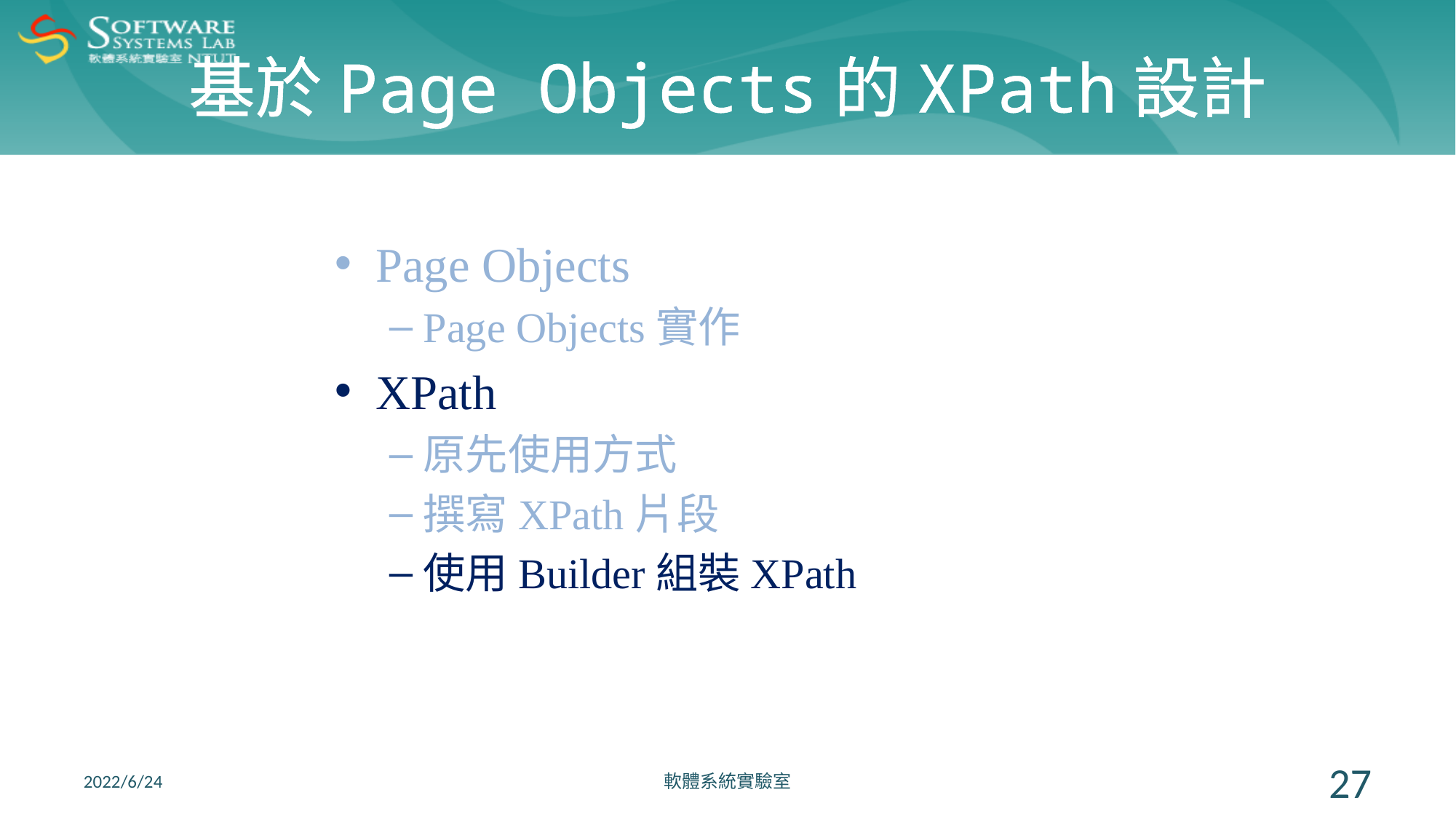

# 基於Page Objects的XPath設計
Page Objects
Page Objects實作
XPath
原先使用方式
撰寫XPath片段
使用Builder組裝XPath
2022/6/24
軟體系統實驗室
27